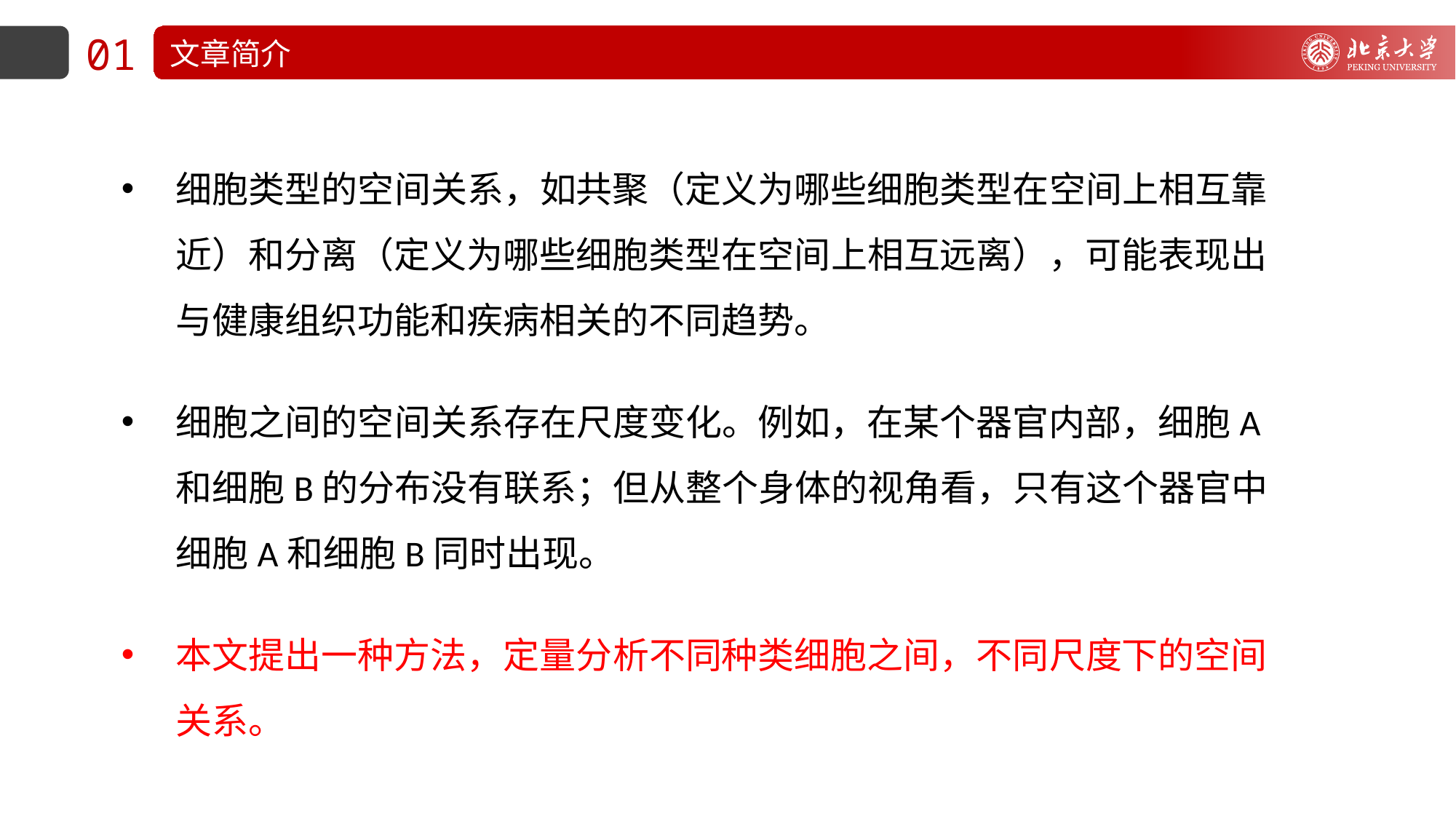

01

文章简介

细胞类型的空间关系，如共聚（定义为哪些细胞类型在空间上相互靠近）和分离（定义为哪些细胞类型在空间上相互远离），可能表现出与健康组织功能和疾病相关的不同趋势。
细胞之间的空间关系存在尺度变化。例如，在某个器官内部，细胞A和细胞B的分布没有联系；但从整个身体的视角看，只有这个器官中细胞A和细胞B同时出现。
本文提出一种方法，定量分析不同种类细胞之间，不同尺度下的空间关系。